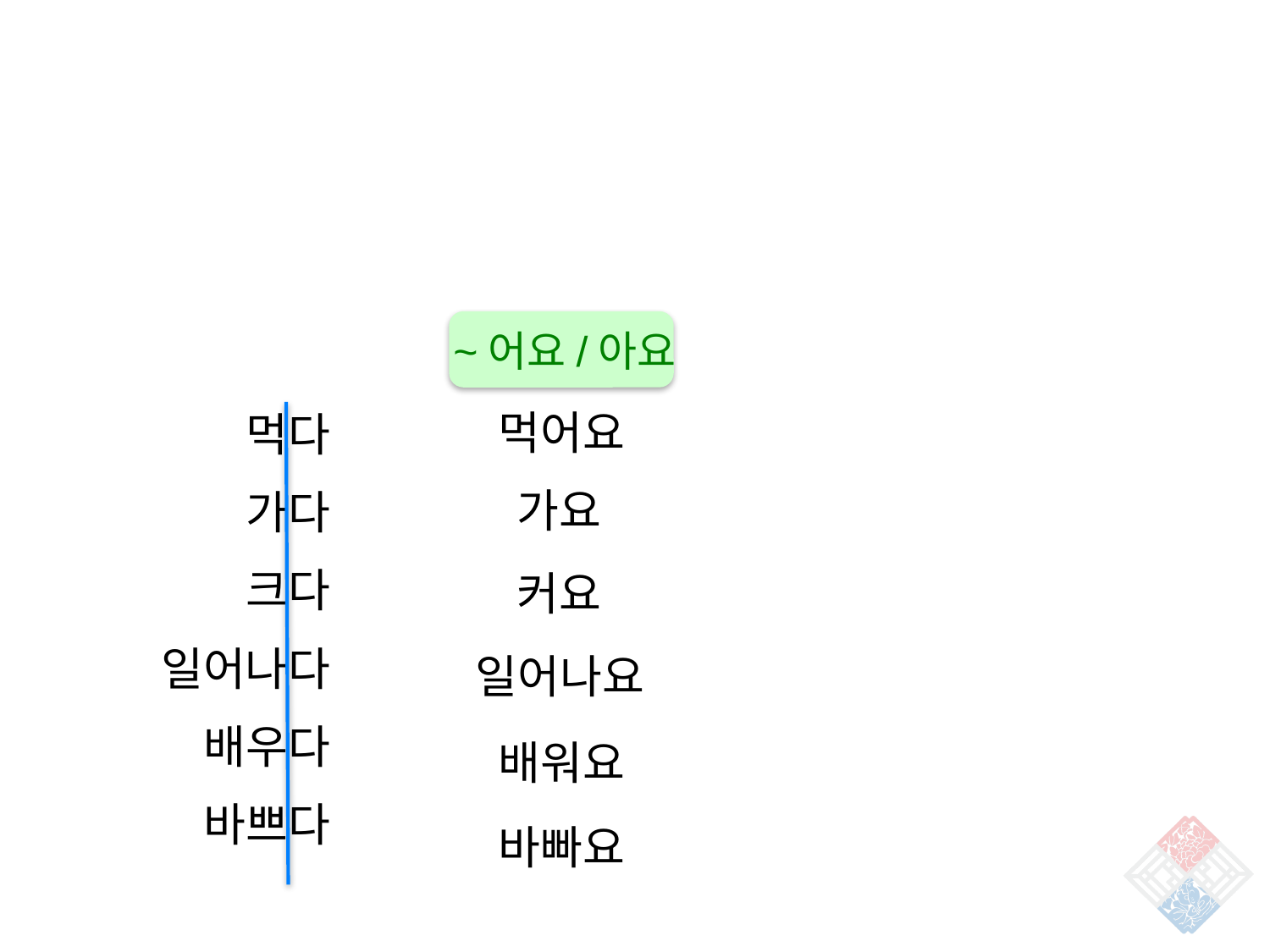

~어요/아요
먹어요
먹다
가다
크다
일어나다
배우다
바쁘다
가요
커요
일어나요
배워요
바빠요